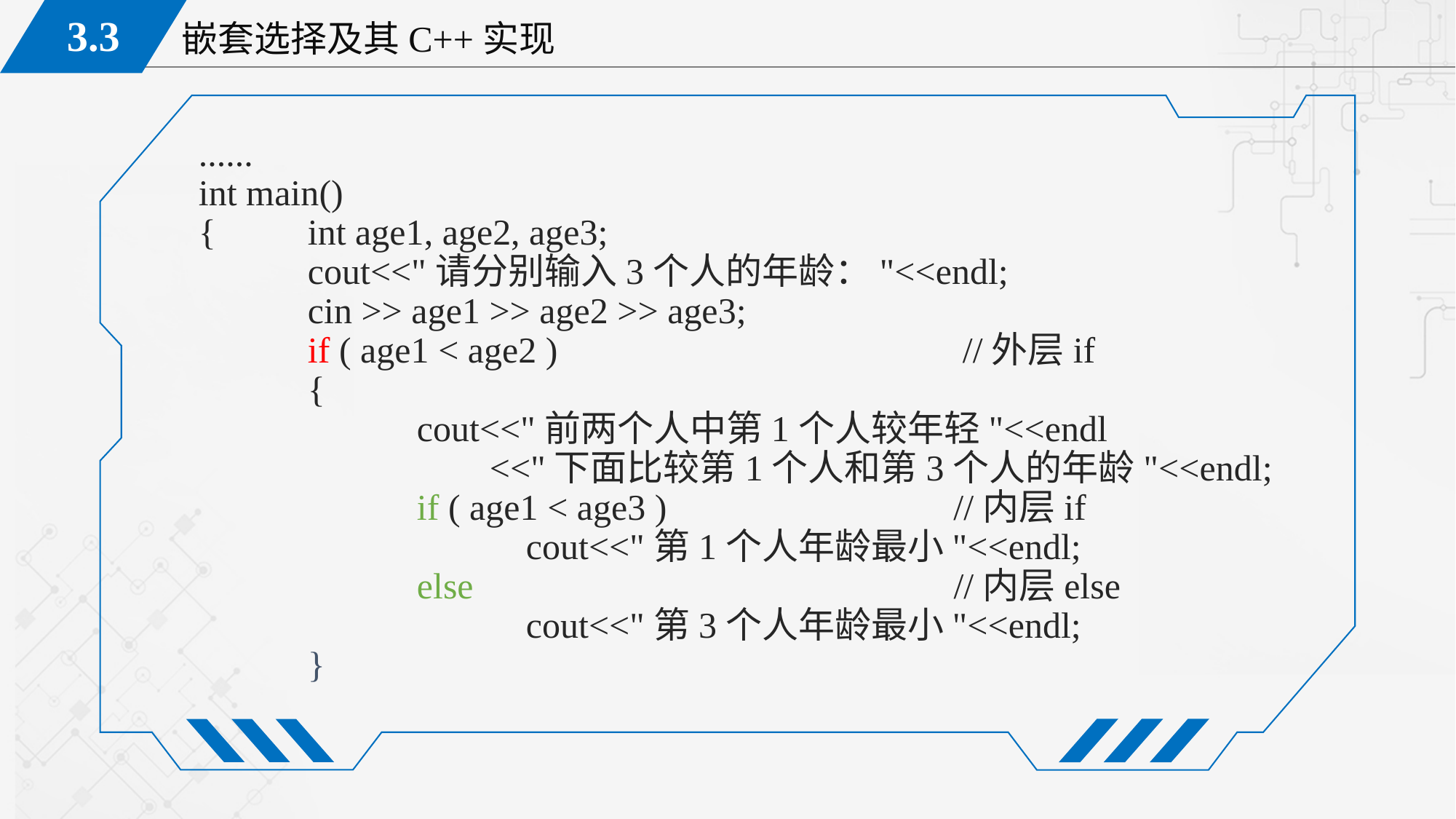

......
int main()
{	int age1, age2, age3;
	cout<<"请分别输入3个人的年龄："<<endl;
	cin >> age1 >> age2 >> age3;
	if ( age1 < age2 )				//外层if
	{
		cout<<"前两个人中第1个人较年轻"<<endl
		        <<"下面比较第1个人和第3个人的年龄"<<endl;
		if ( age1 < age3 )		           //内层if
			cout<<"第1个人年龄最小"<<endl;
		else			                       //内层else
			cout<<"第3个人年龄最小"<<endl;
	}